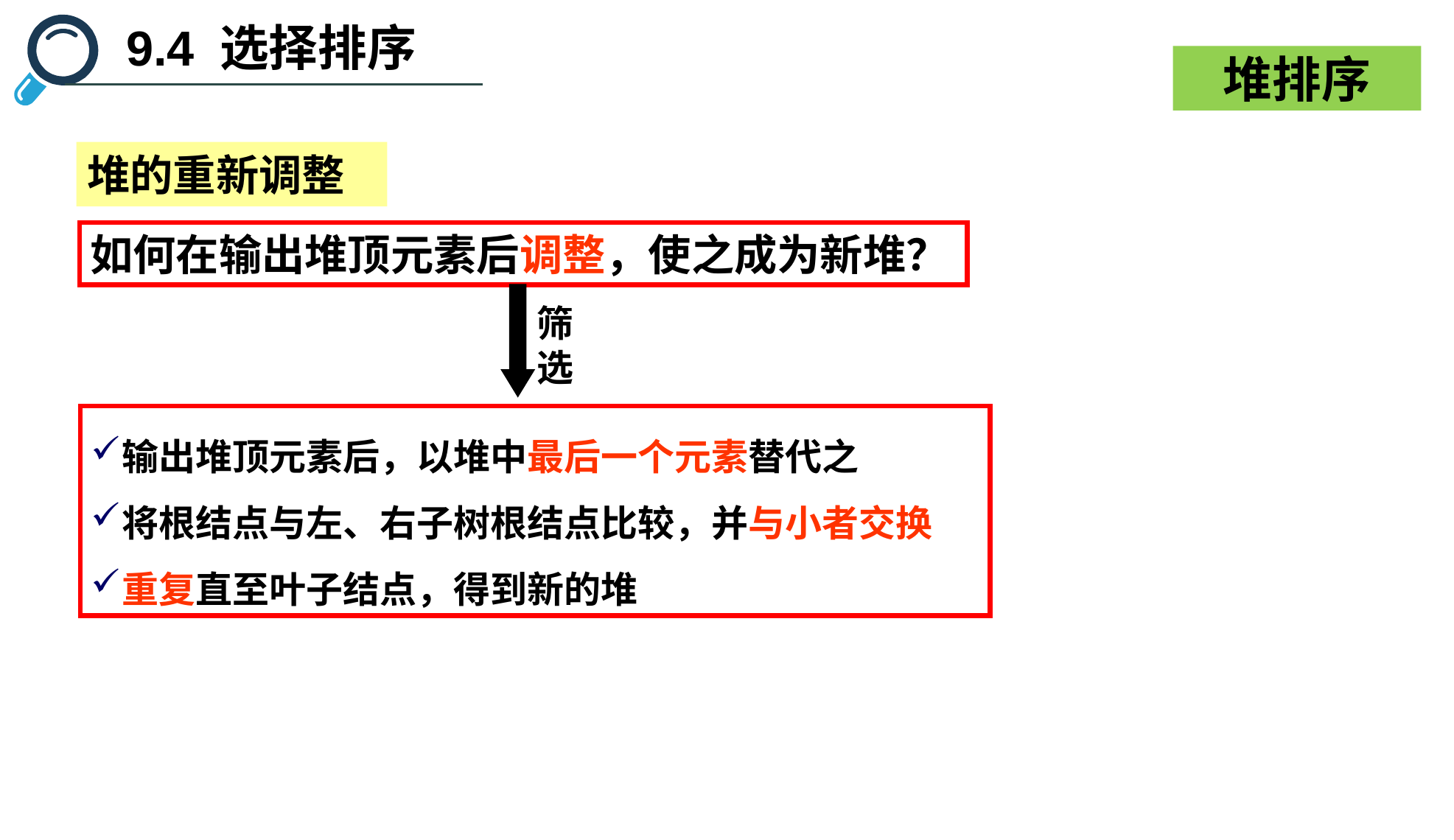

9.4 选择排序
堆排序
堆的重新调整
如何在输出堆顶元素后调整，使之成为新堆？

筛
选
输出堆顶元素后，以堆中最后一个元素替代之
将根结点与左、右子树根结点比较，并与小者交换
重复直至叶子结点，得到新的堆